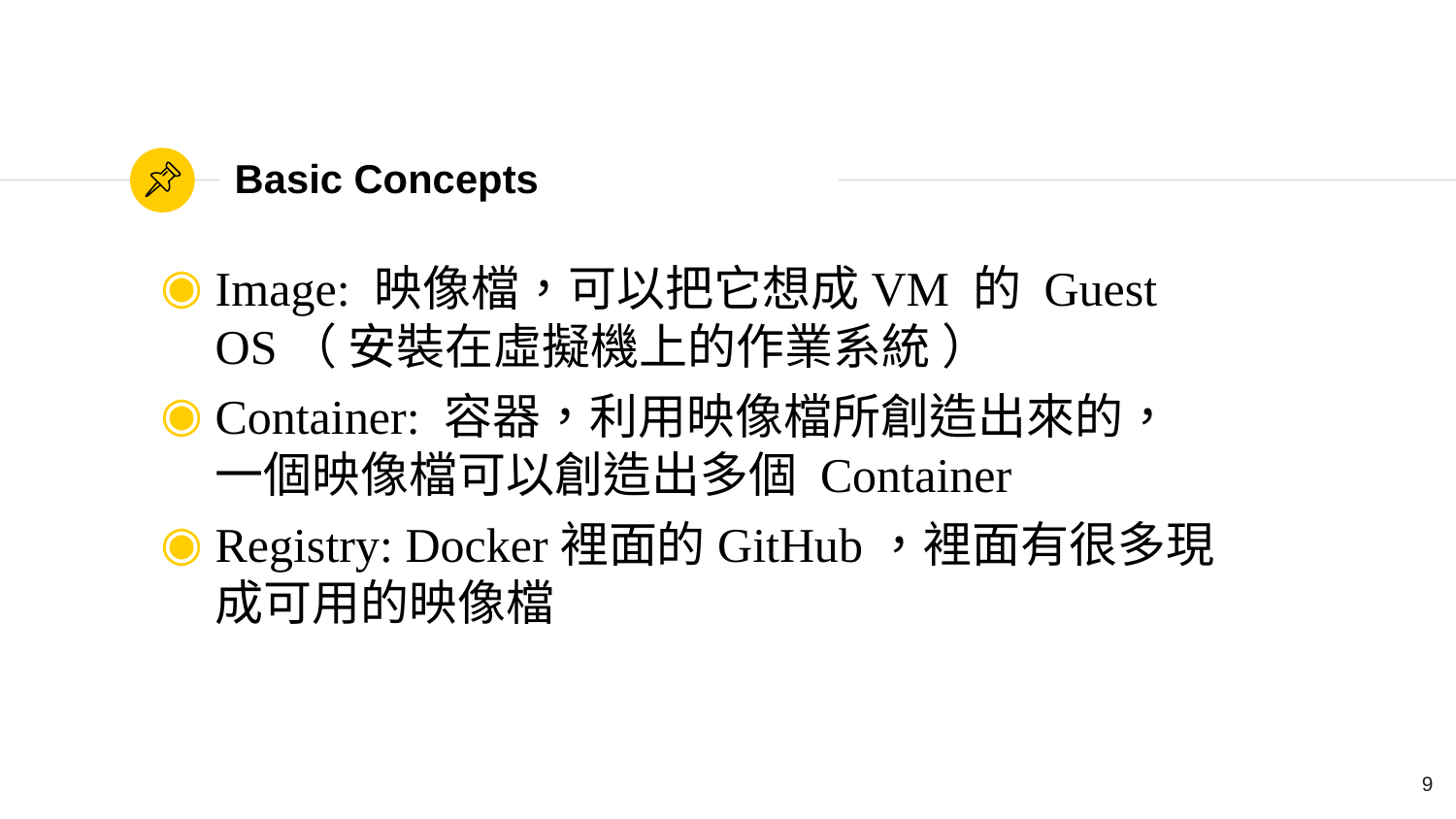

# Basic Concepts

Image: 映像檔，可以把它想成VM 的 Guest OS（ 安裝在虛擬機上的作業系統 ）
Container: 容器，利用映像檔所創造出來的，一個映像檔可以創造出多個 Container
Registry: Docker裡面的GitHub，裡面有很多現成可用的映像檔
9